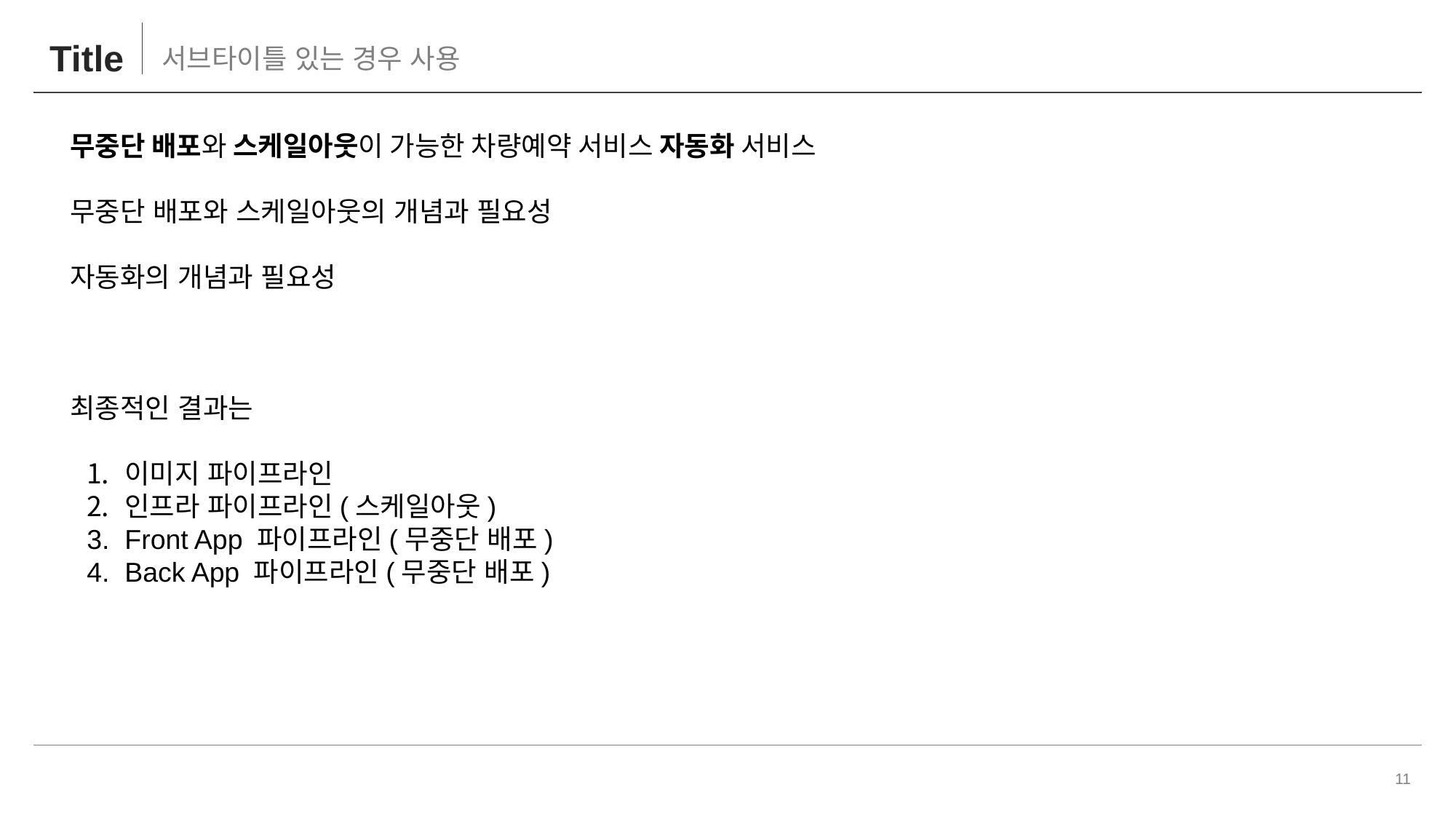

# Title
서브타이틀 있는 경우 사용
무중단 배포와 스케일아웃이 가능한 차량예약 서비스 자동화 서비스

무중단 배포와 스케일아웃의 개념과 필요성

자동화의 개념과 필요성

최종적인 결과는

이미지 파이프라인
인프라 파이프라인(스케일아웃)
Front App 파이프라인(무중단 배포)
Back App 파이프라인(무중단 배포)